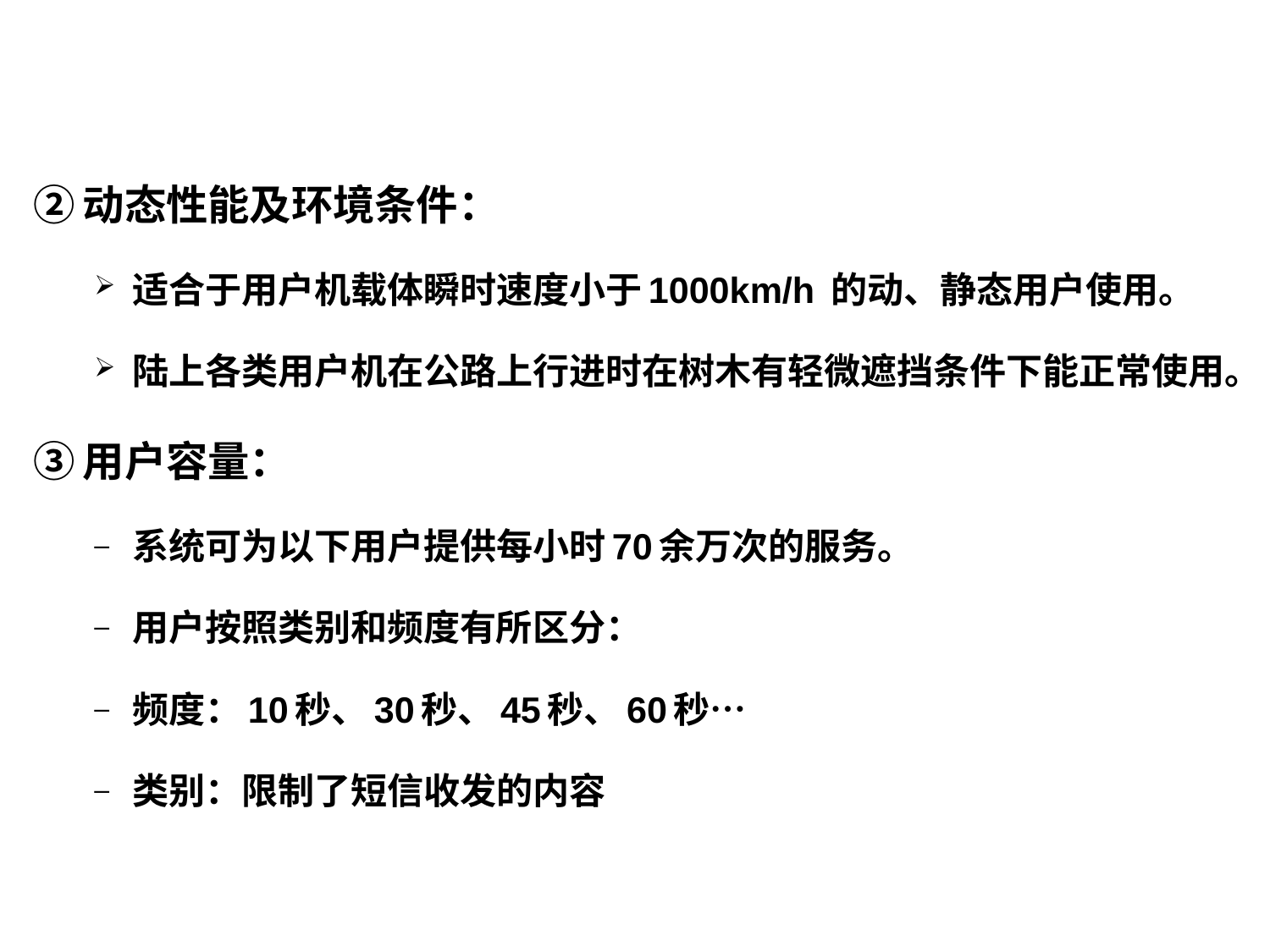

②动态性能及环境条件：
适合于用户机载体瞬时速度小于1000km/h 的动、静态用户使用。
陆上各类用户机在公路上行进时在树木有轻微遮挡条件下能正常使用。
③用户容量：
系统可为以下用户提供每小时70余万次的服务。
用户按照类别和频度有所区分：
频度：10秒、30秒、45秒、60秒…
类别：限制了短信收发的内容